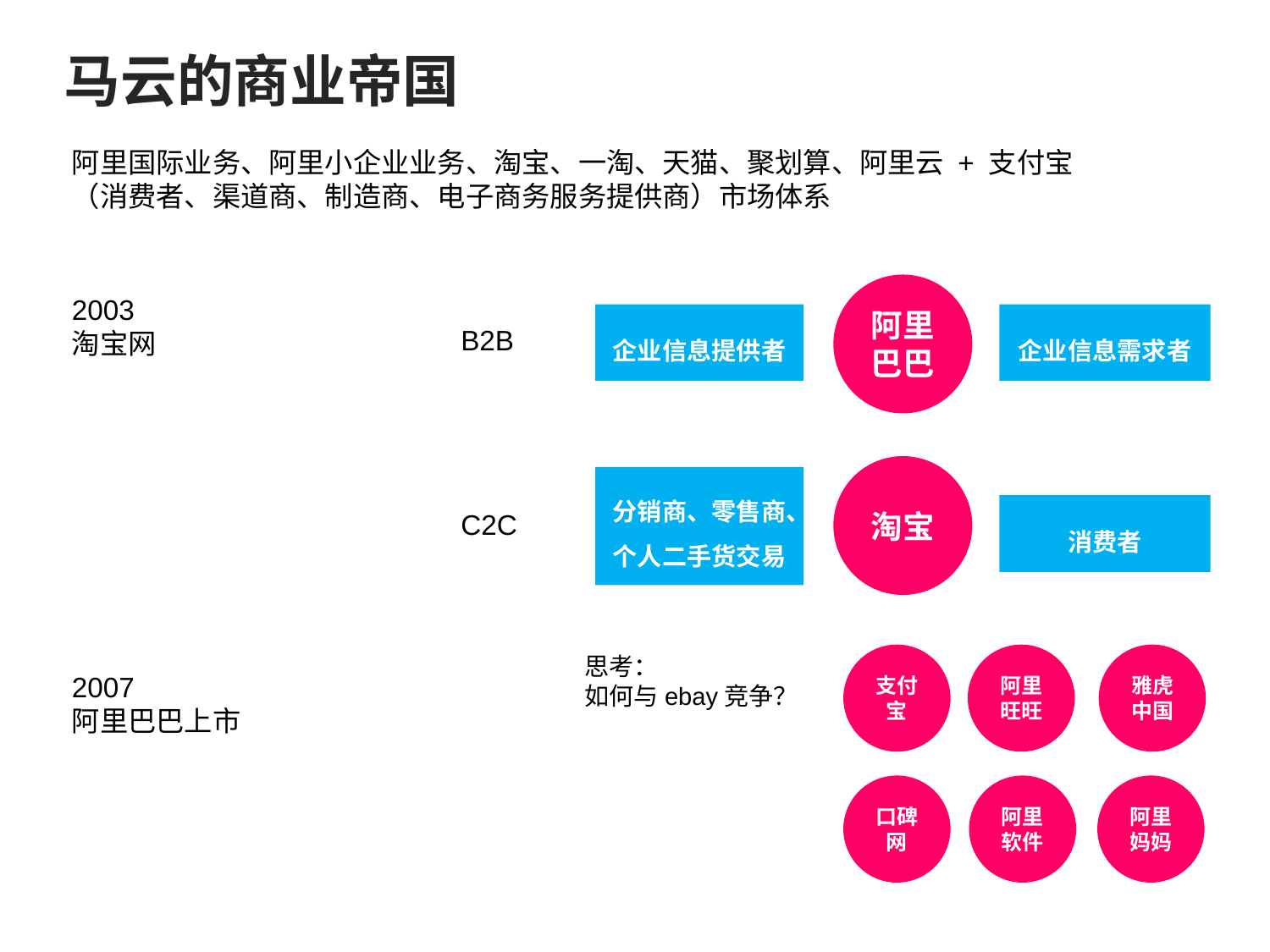

马云的商业帝国
阿里国际业务、阿里小企业业务、淘宝、一淘、天猫、聚划算、阿里云 + 支付宝
（消费者、渠道商、制造商、电子商务服务提供商）市场体系
阿里巴巴
2003
淘宝网
企业信息提供者
企业信息需求者
B2B
淘宝
分销商、零售商、个人二手货交易
消费者
C2C
思考：
如何与ebay竞争？
支付宝
阿里旺旺
雅虎中国
2007
阿里巴巴上市
口碑网
阿里软件
阿里妈妈